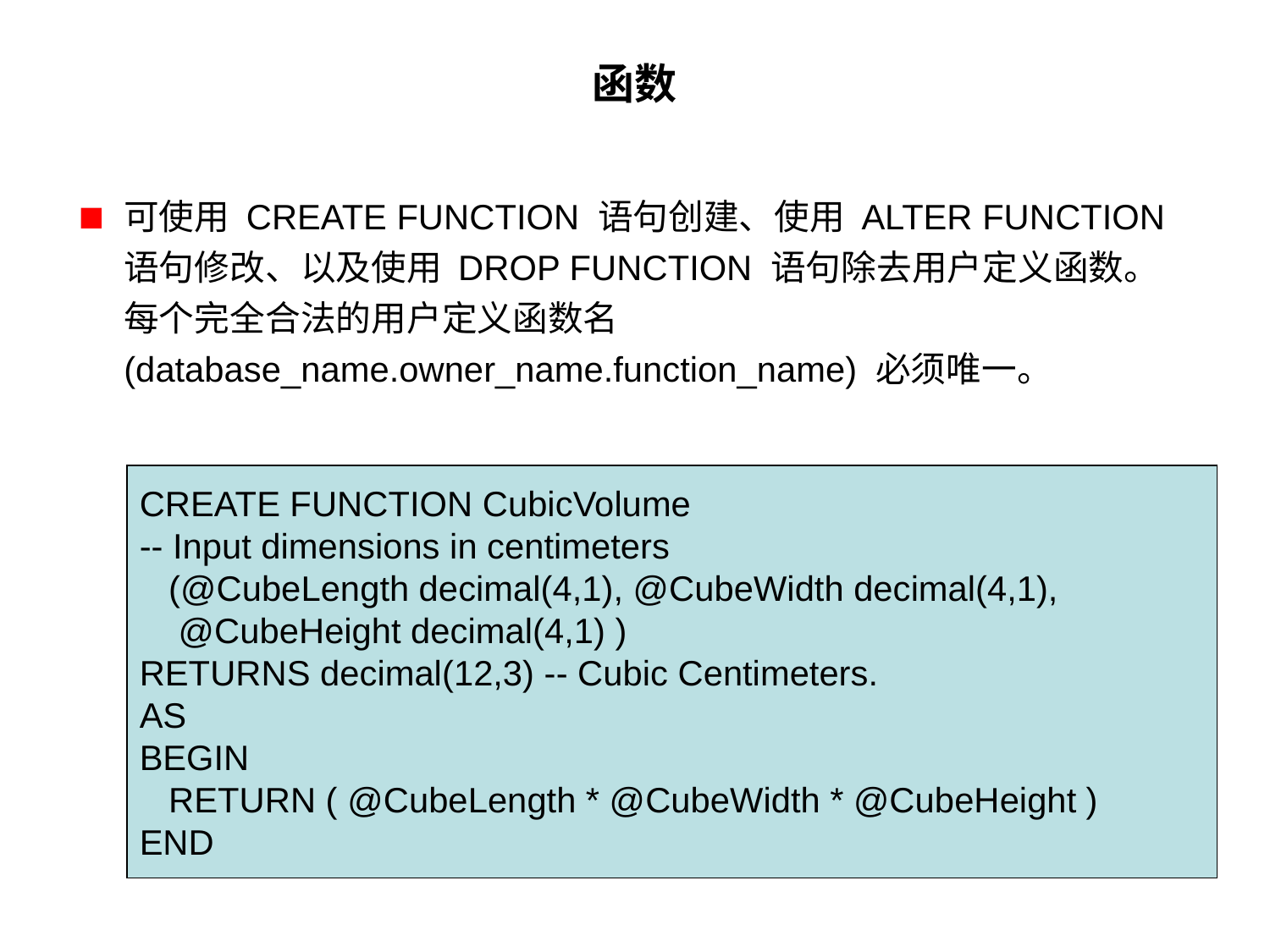

# 函数
可使用 CREATE FUNCTION 语句创建、使用 ALTER FUNCTION 语句修改、以及使用 DROP FUNCTION 语句除去用户定义函数。每个完全合法的用户定义函数名 (database_name.owner_name.function_name) 必须唯一。
CREATE FUNCTION CubicVolume
-- Input dimensions in centimeters
   (@CubeLength decimal(4,1), @CubeWidth decimal(4,1),
    @CubeHeight decimal(4,1) )
RETURNS decimal(12,3) -- Cubic Centimeters.
AS
BEGIN
   RETURN ( @CubeLength * @CubeWidth * @CubeHeight )
END